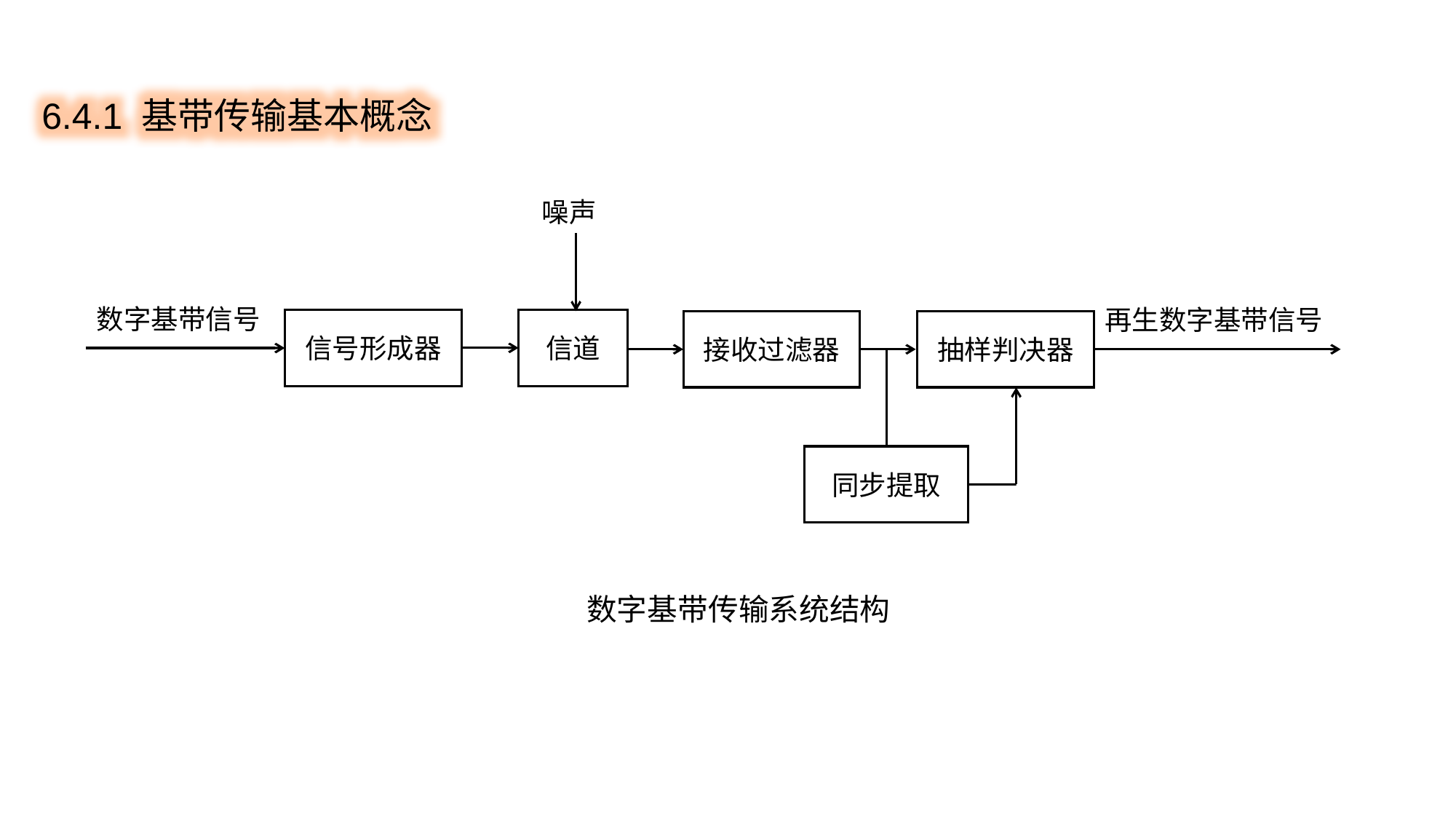

6.4.1 基带传输基本概念
噪声
数字基带信号
再生数字基带信号
信号形成器
信道
抽样判决器
接收过滤器
同步提取
数字基带传输系统结构